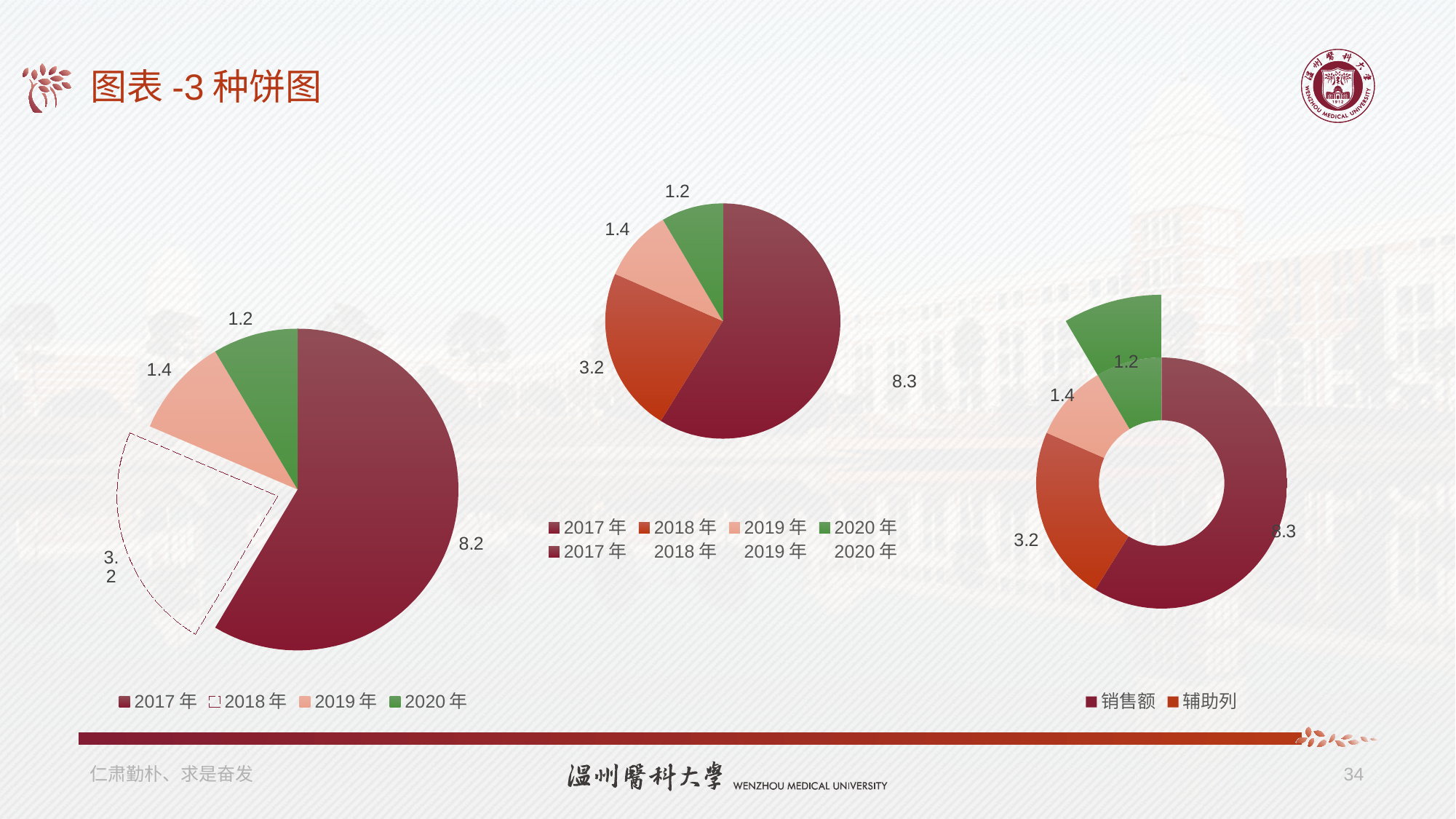

# 图表-3种饼图

### Chart

| Category | 销售额 | 辅助列 |
|---|---|---|
| 2017年 | 8.3 | 8.3 |
| 2018年 | 3.2 | 3.2 |
| 2019年 | 1.4 | 1.4 |
| 2020年 | 1.2 | 1.2 |

### Chart

| Category | 销售额 |
|---|---|
| 2017年 | 8.2 |
| 2018年 | 3.2 |
| 2019年 | 1.4 |
| 2020年 | 1.2 |

### Chart

| Category | 销售额 | 辅助列 |
|---|---|---|
| 2017年 | 8.3 | 8.3 |
| 2018年 | 3.2 | 3.2 |
| 2019年 | 1.4 | 1.4 |
| 2020年 | 1.2 | 1.2 |
仁肃勤朴、求是奋发
34